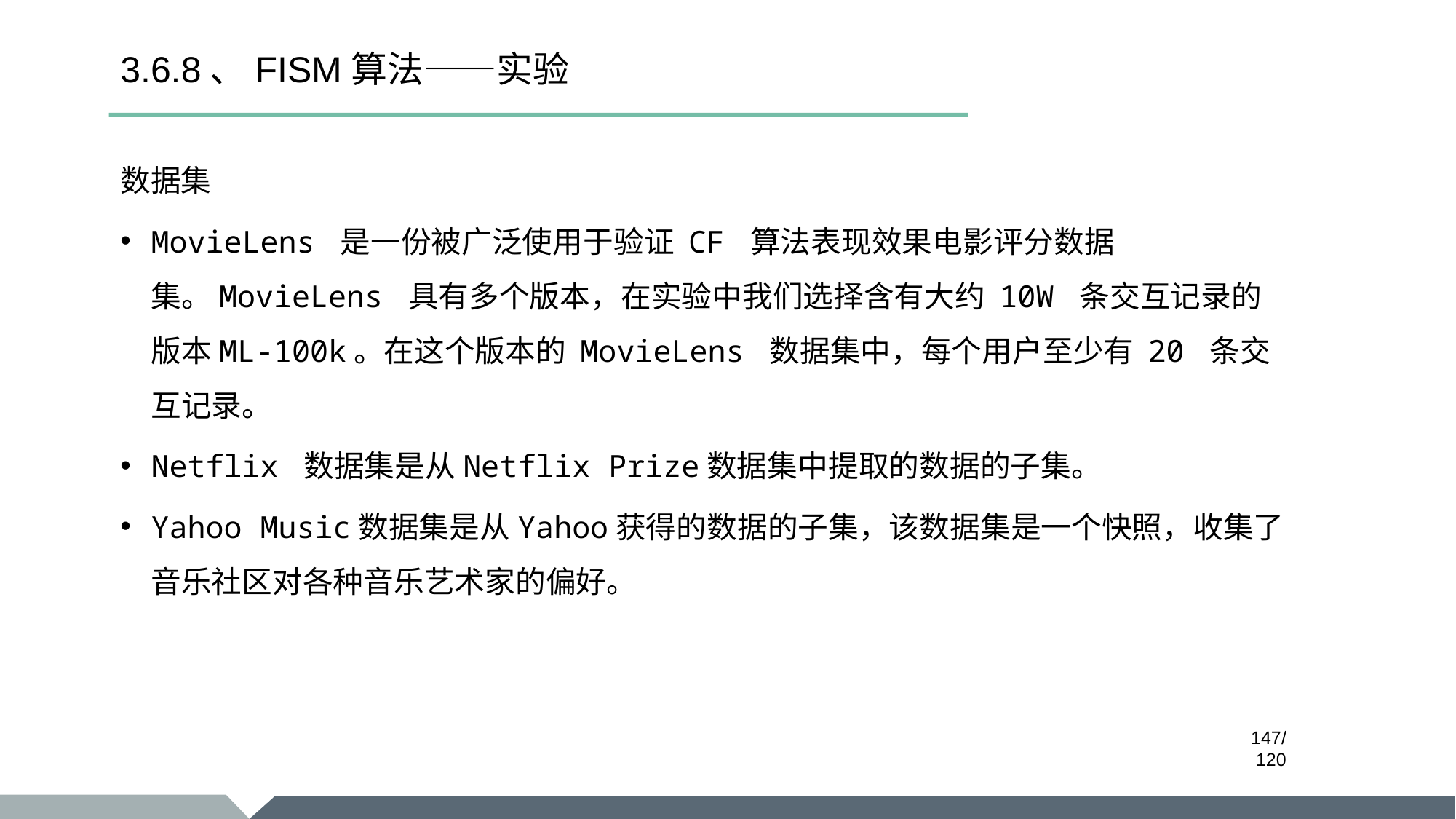

# 3.6.8、FISM算法——实验
数据集
MovieLens 是一份被广泛使用于验证 CF 算法表现效果电影评分数据集。MovieLens 具有多个版本，在实验中我们选择含有大约 10W 条交互记录的版本ML-100k。在这个版本的 MovieLens 数据集中，每个用户至少有 20 条交互记录。
Netflix 数据集是从Netflix Prize数据集中提取的数据的子集。
Yahoo Music数据集是从Yahoo获得的数据的子集，该数据集是一个快照，收集了音乐社区对各种音乐艺术家的偏好。

147/120